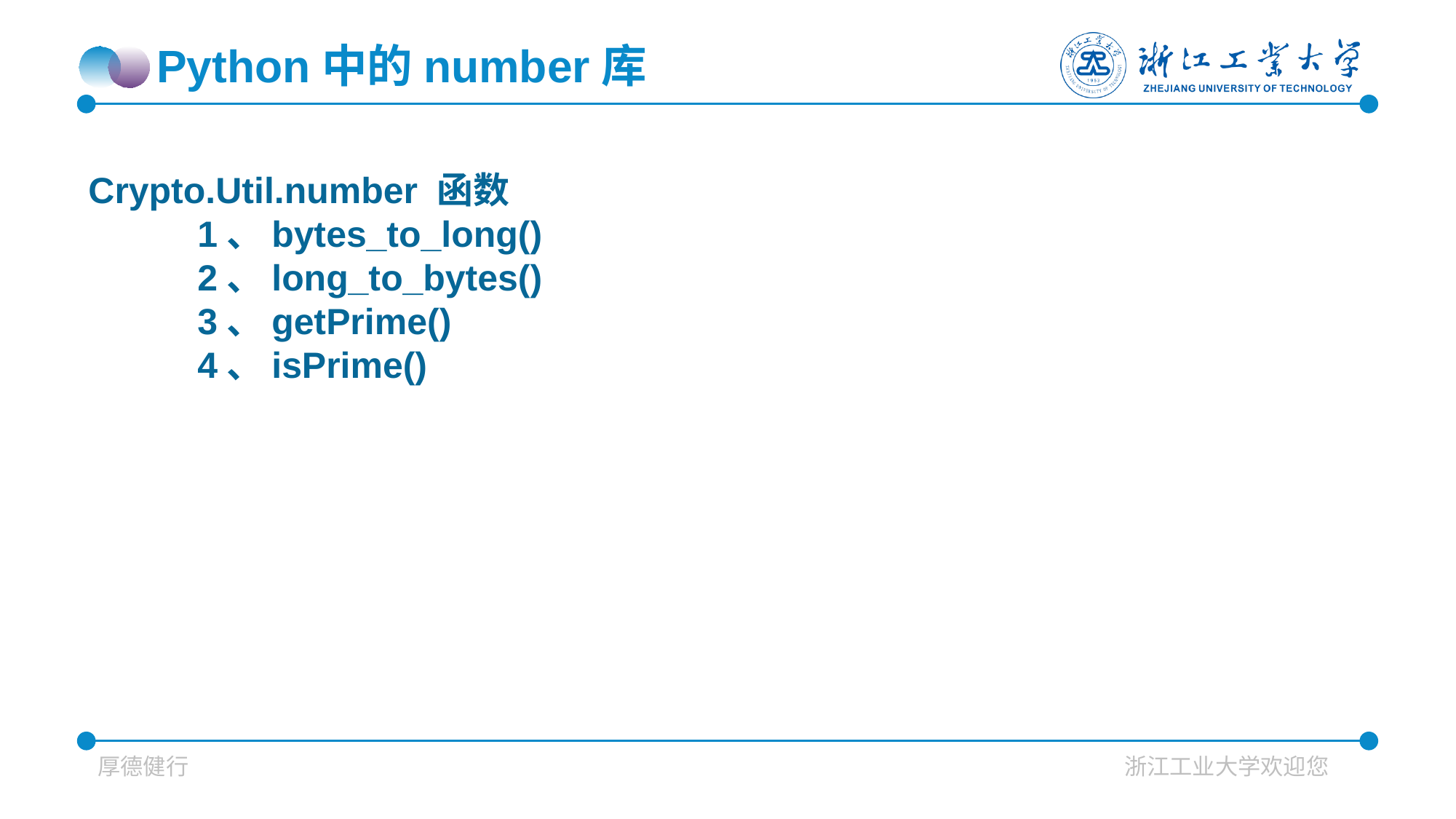

Python中的number库

Crypto.Util.number 函数
	1、bytes_to_long()
	2、long_to_bytes()
	3、getPrime()
	4、isPrime()